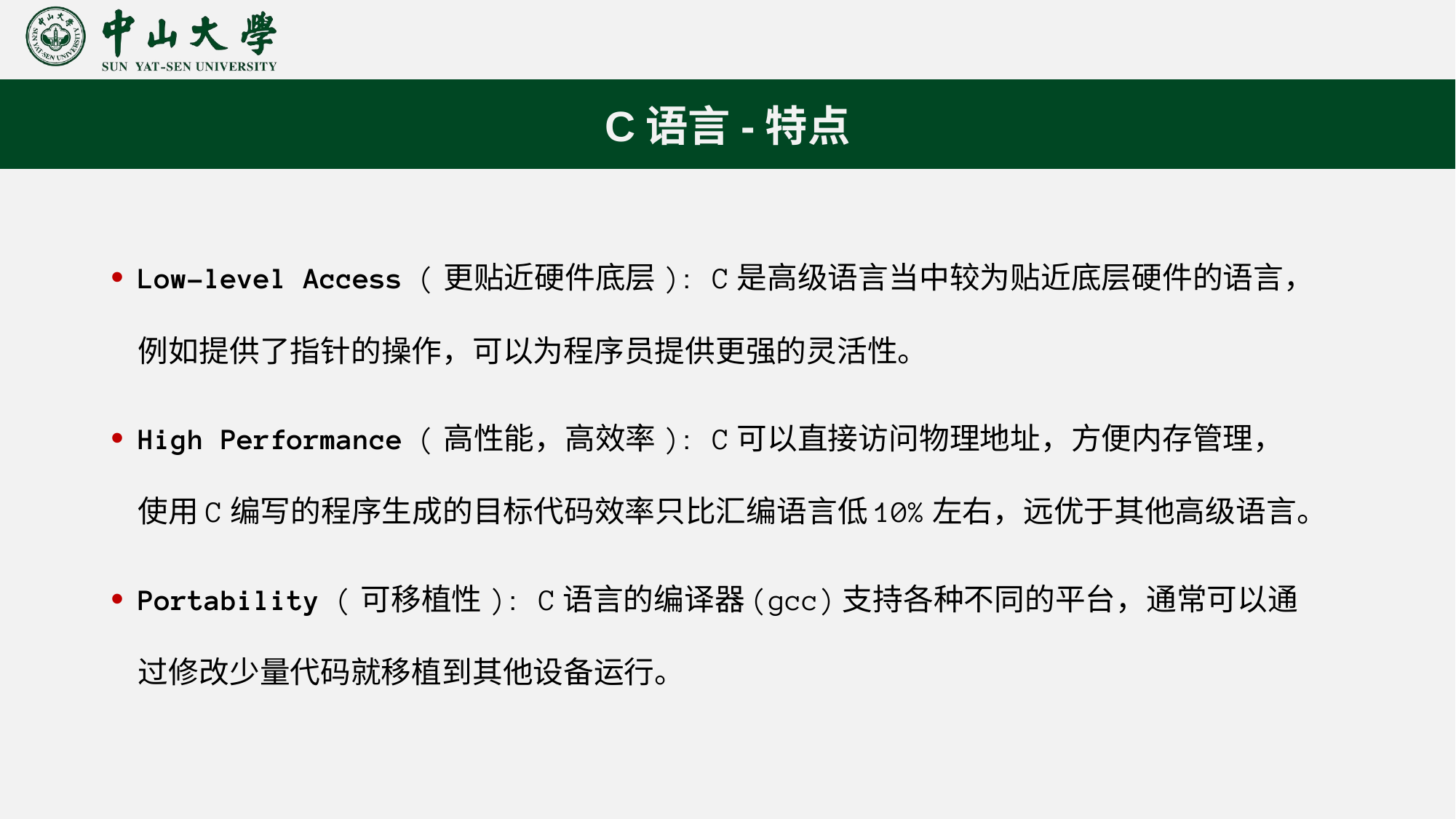

C语言-特点
Low-level Access (更贴近硬件底层): C是高级语言当中较为贴近底层硬件的语言，例如提供了指针的操作，可以为程序员提供更强的灵活性。
High Performance (高性能，高效率): C可以直接访问物理地址，方便内存管理，使用C编写的程序生成的目标代码效率只比汇编语言低10%左右，远优于其他高级语言。
Portability (可移植性): C语言的编译器(gcc)支持各种不同的平台，通常可以通过修改少量代码就移植到其他设备运行。